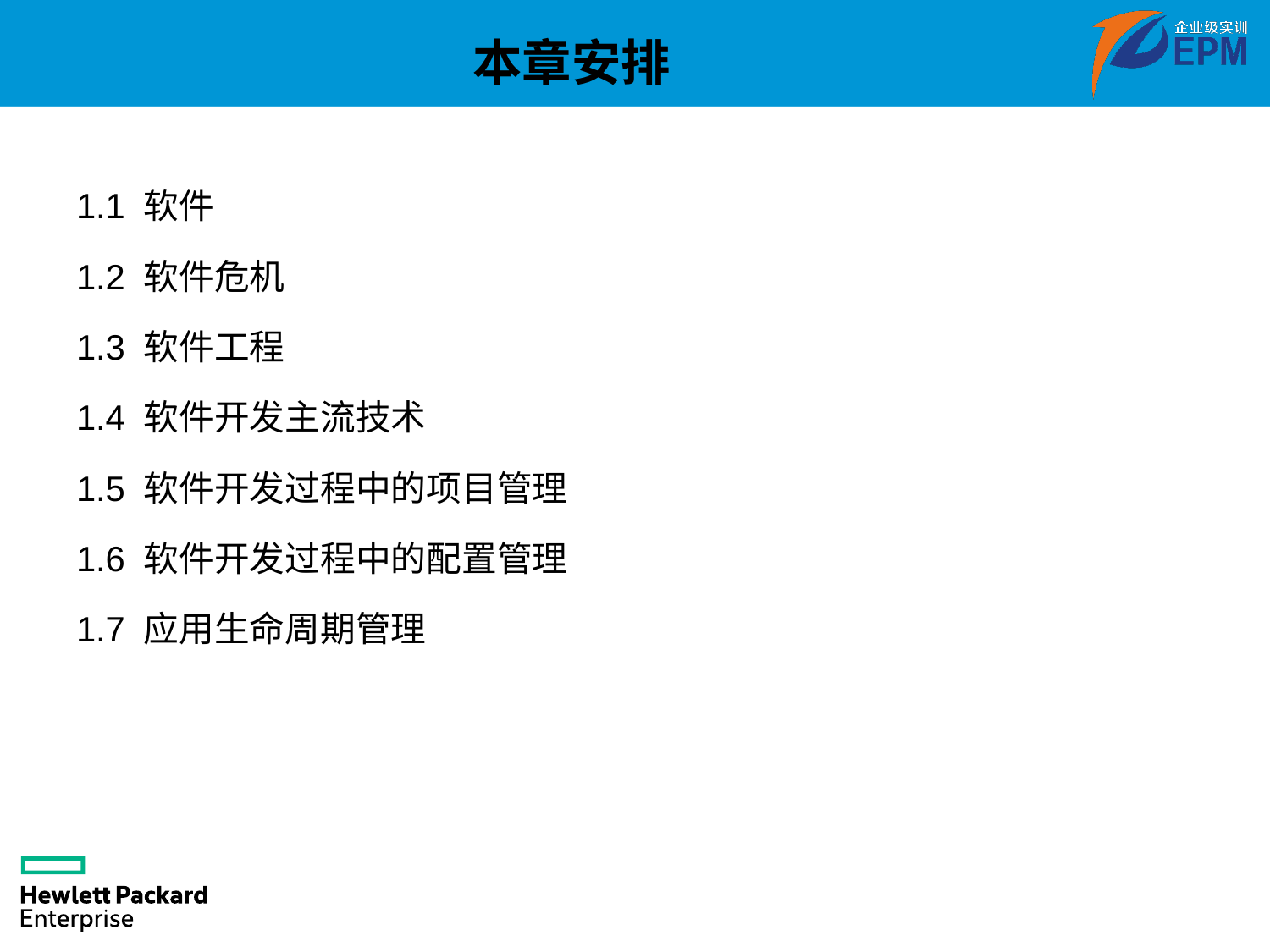

本章安排
1.1 软件
1.2 软件危机
1.3 软件工程
1.4 软件开发主流技术
1.5 软件开发过程中的项目管理
1.6 软件开发过程中的配置管理
1.7 应用生命周期管理